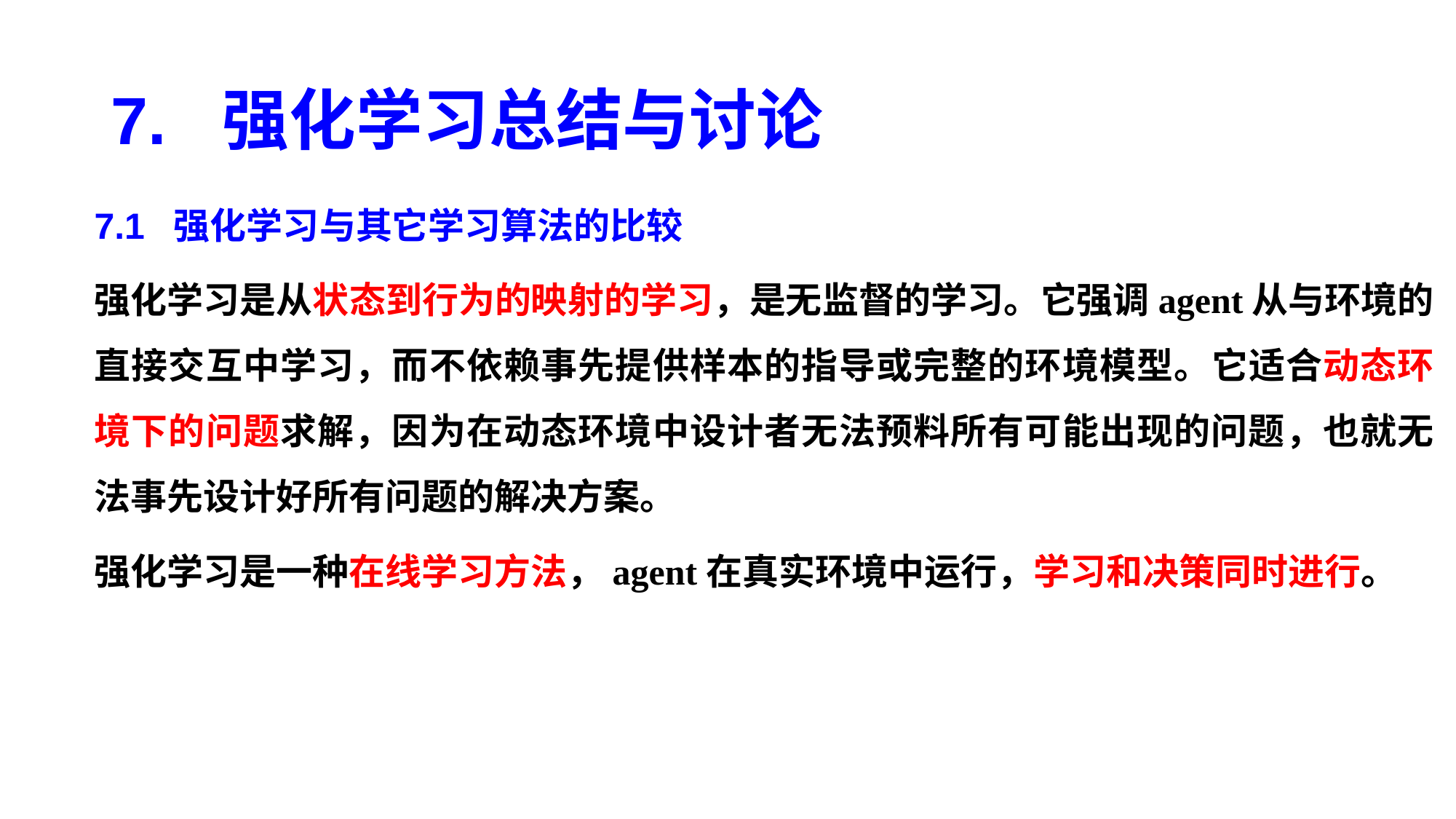

# 7. 强化学习总结与讨论
7.1  强化学习与其它学习算法的比较
强化学习是从状态到行为的映射的学习，是无监督的学习。它强调agent从与环境的直接交互中学习，而不依赖事先提供样本的指导或完整的环境模型。它适合动态环境下的问题求解，因为在动态环境中设计者无法预料所有可能出现的问题，也就无法事先设计好所有问题的解决方案。
强化学习是一种在线学习方法，agent在真实环境中运行，学习和决策同时进行。